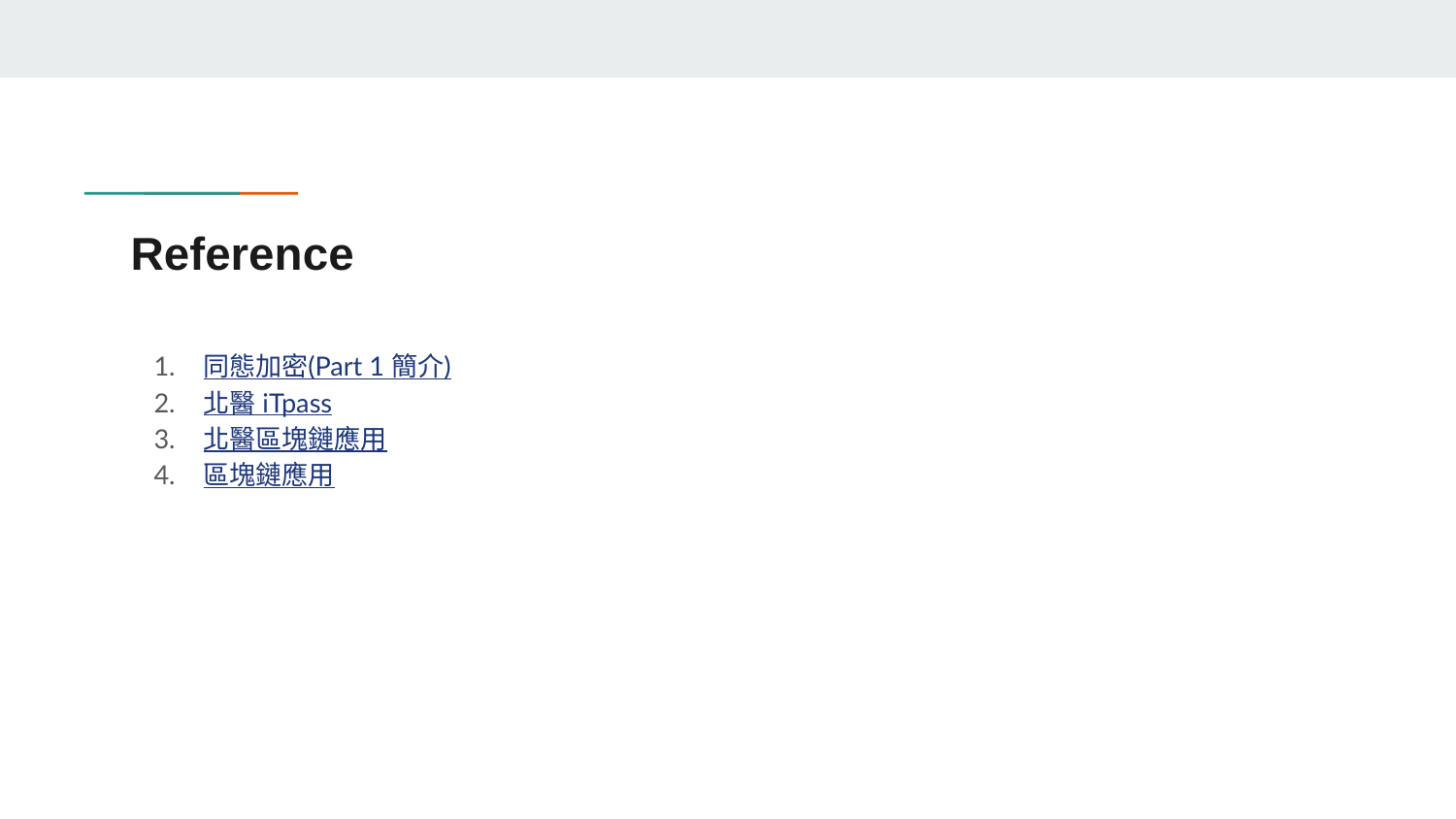

# Reference
同態加密(Part 1 簡介)
北醫 iTpass
北醫區塊鏈應用
區塊鏈應用